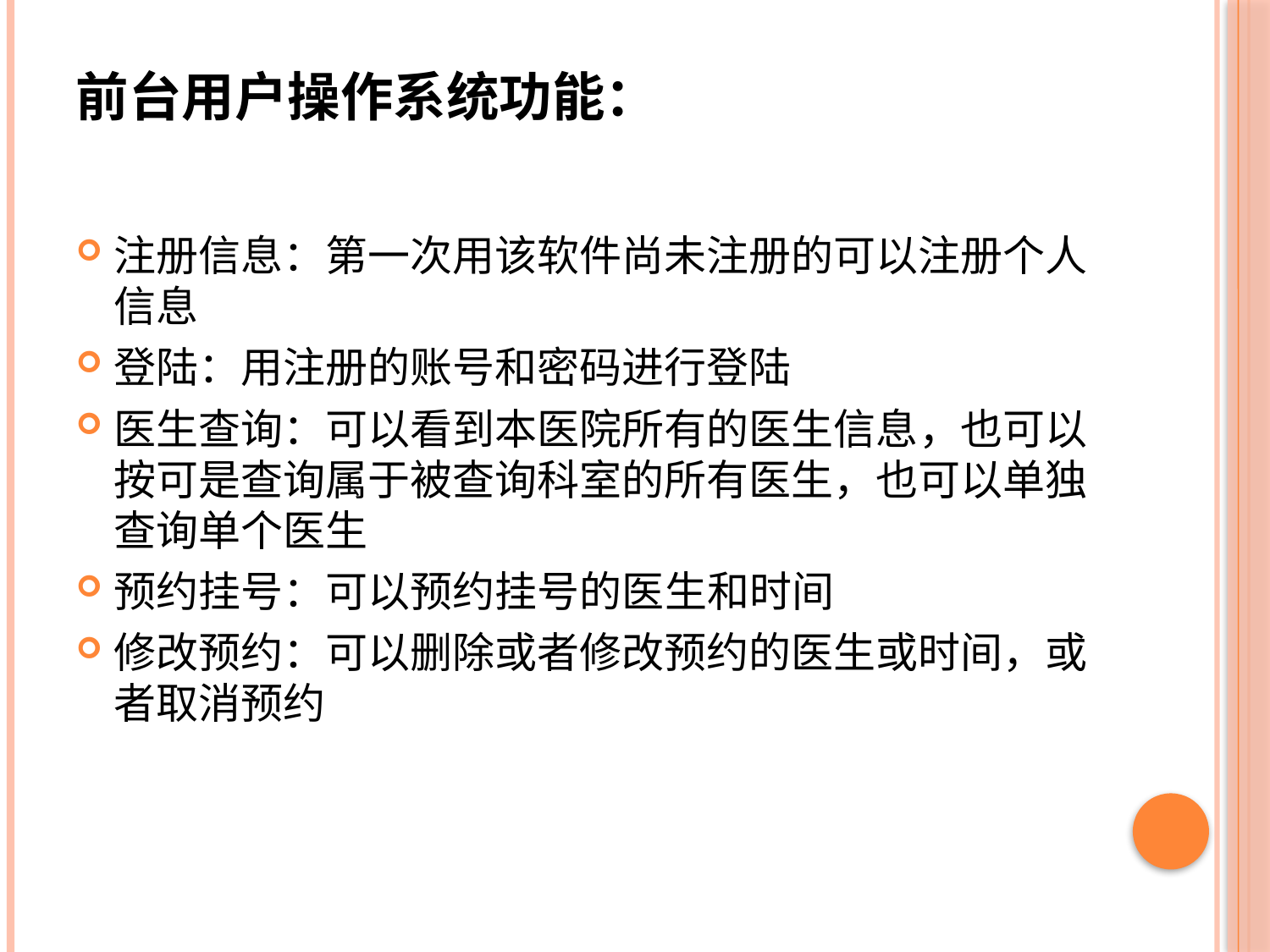

# 前台用户操作系统功能：
注册信息：第一次用该软件尚未注册的可以注册个人信息
登陆：用注册的账号和密码进行登陆
医生查询：可以看到本医院所有的医生信息，也可以按可是查询属于被查询科室的所有医生，也可以单独查询单个医生
预约挂号：可以预约挂号的医生和时间
修改预约：可以删除或者修改预约的医生或时间，或者取消预约